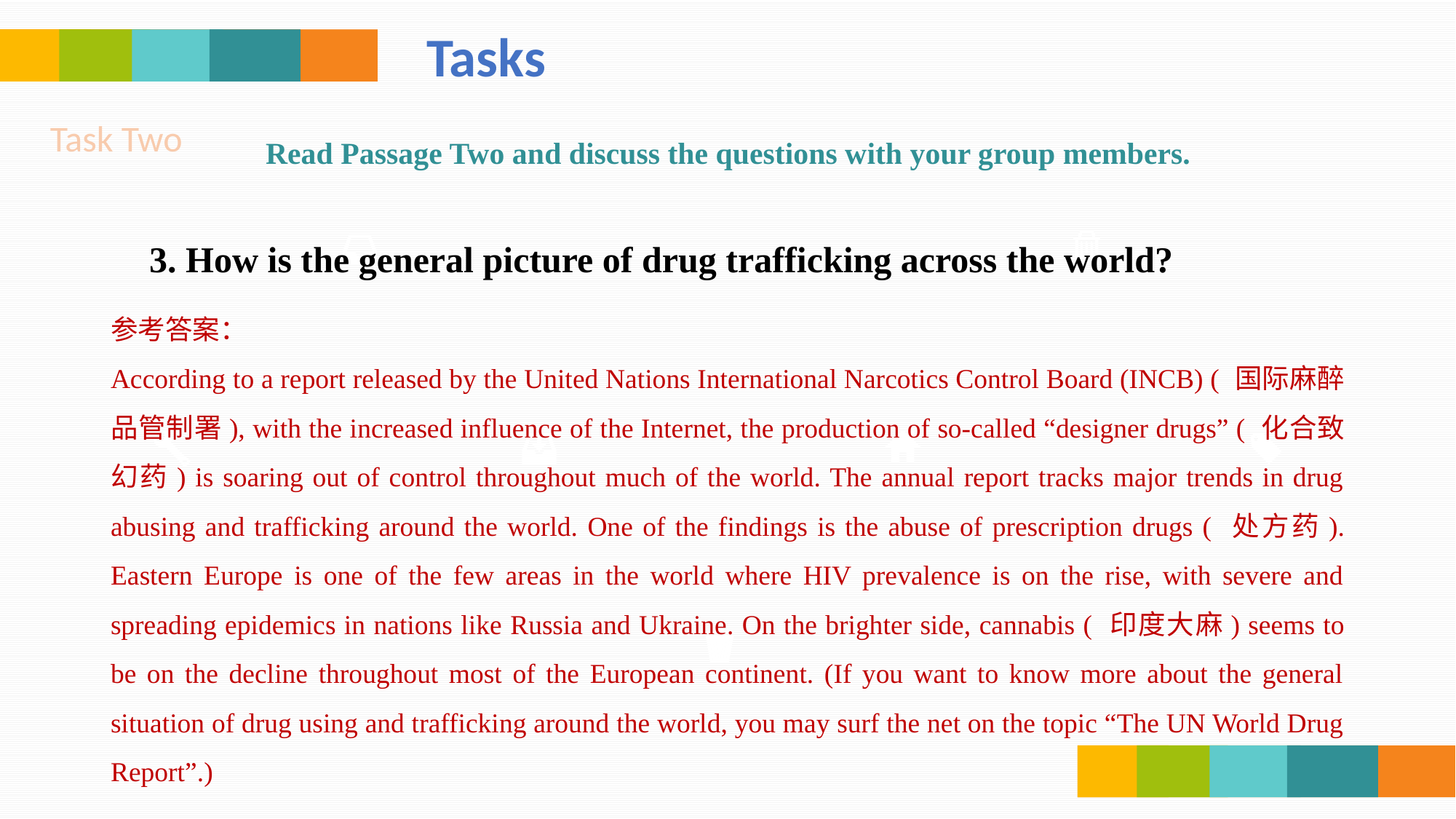

Tasks

Task Two
Read Passage Two and discuss the questions with your group members.
3. How is the general picture of drug trafficking across the world?

参考答案：
According to a report released by the United Nations International Narcotics Control Board (INCB) ( 国际麻醉品管制署), with the increased influence of the Internet, the production of so-called “designer drugs” ( 化合致幻药) is soaring out of control throughout much of the world. The annual report tracks major trends in drug abusing and trafficking around the world. One of the findings is the abuse of prescription drugs ( 处方药). Eastern Europe is one of the few areas in the world where HIV prevalence is on the rise, with severe and spreading epidemics in nations like Russia and Ukraine. On the brighter side, cannabis ( 印度大麻) seems to be on the decline throughout most of the European continent. (If you want to know more about the general situation of drug using and trafficking around the world, you may surf the net on the topic “The UN World Drug Report”.)